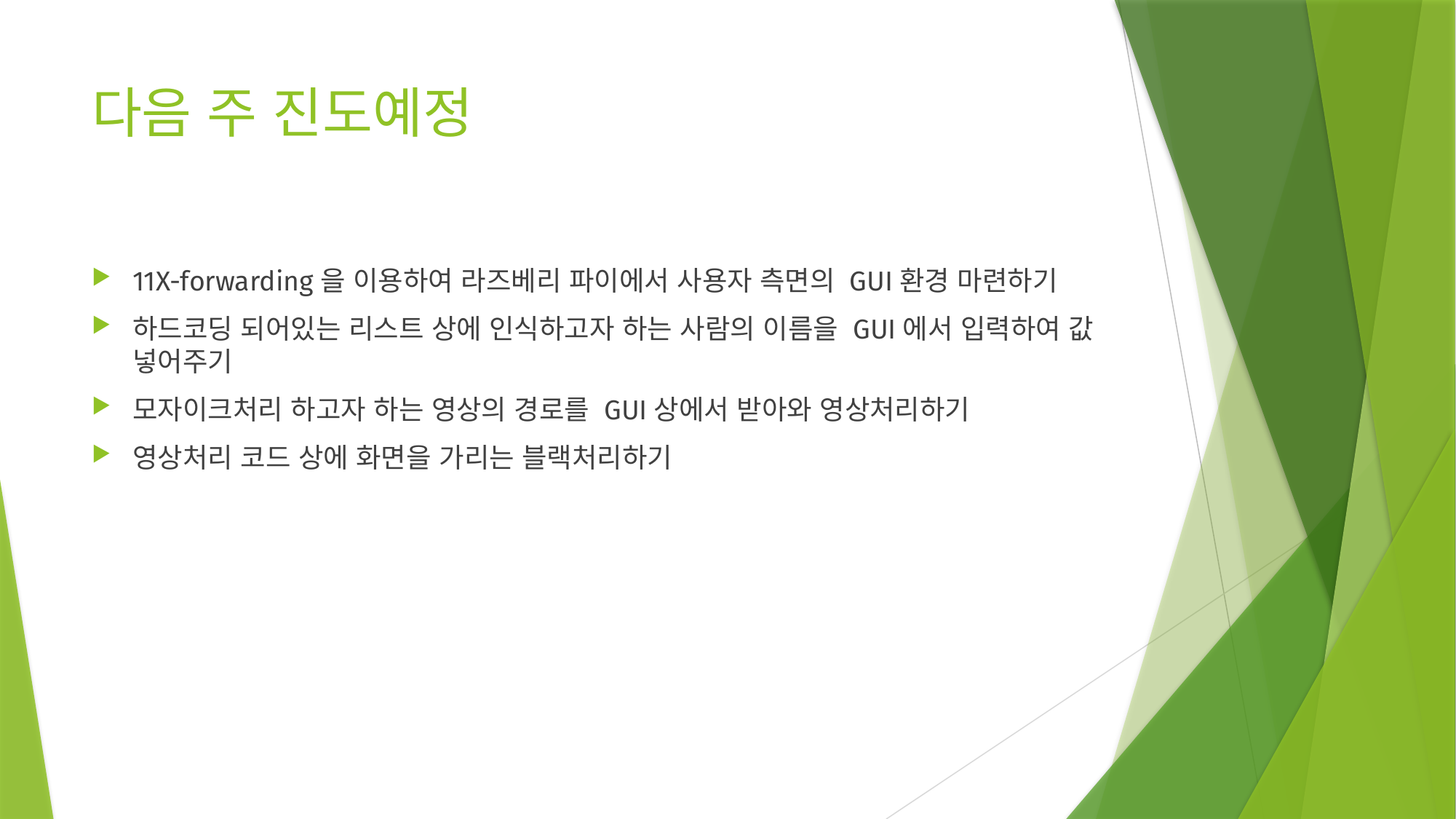

# 다음 주 진도예정
11X-forwarding을 이용하여 라즈베리 파이에서 사용자 측면의 GUI환경 마련하기
하드코딩 되어있는 리스트 상에 인식하고자 하는 사람의 이름을 GUI에서 입력하여 값 넣어주기
모자이크처리 하고자 하는 영상의 경로를 GUI상에서 받아와 영상처리하기
영상처리 코드 상에 화면을 가리는 블랙처리하기